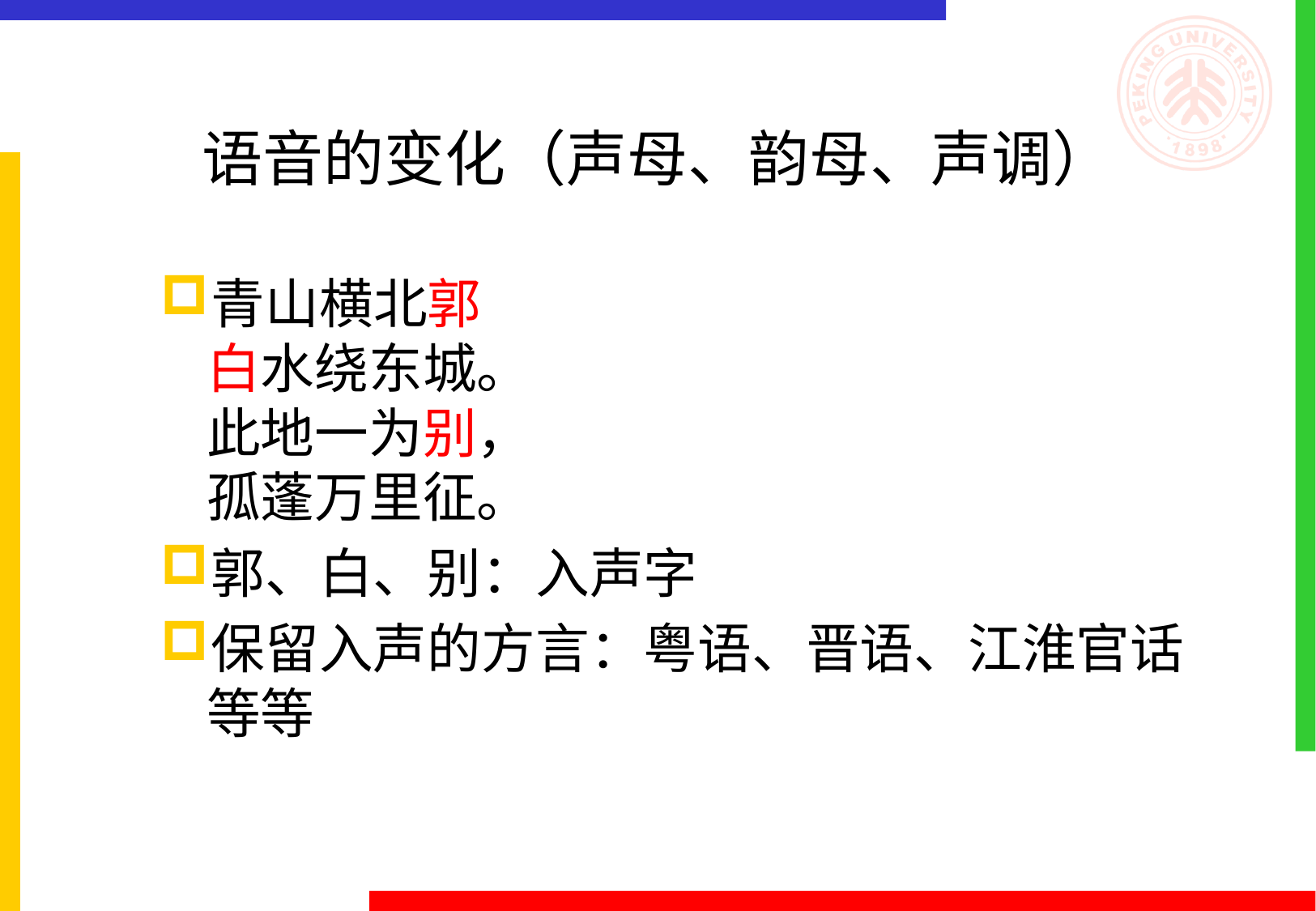

# 语音的变化（声母、韵母、声调）
青山横北郭
白水绕东城。
此地一为别，
孤蓬万里征。
郭、白、别：入声字
保留入声的方言：粤语、晋语、江淮官话 等等